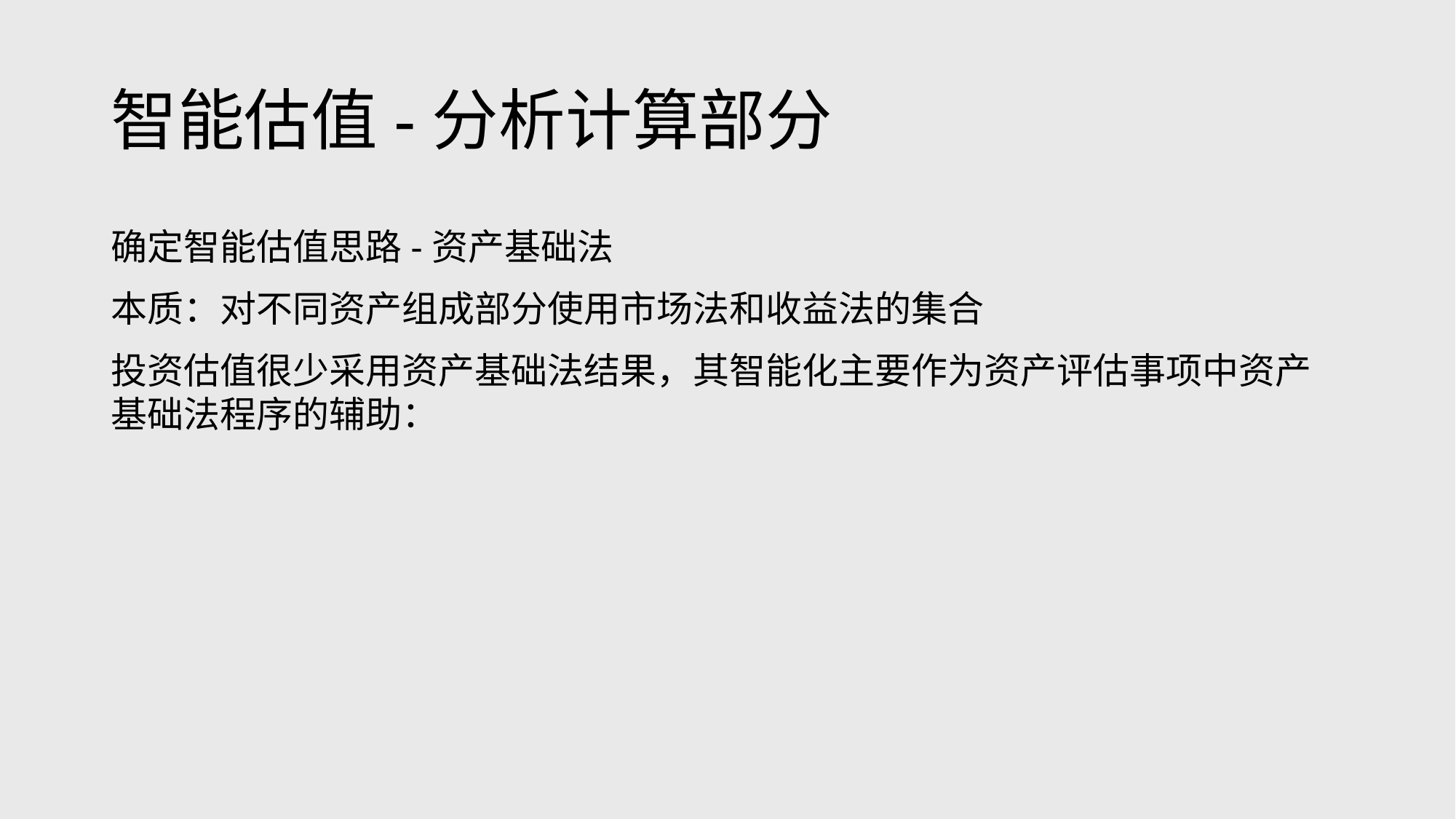

# 智能估值-分析计算部分
确定智能估值思路-资产基础法
本质：对不同资产组成部分使用市场法和收益法的集合
投资估值很少采用资产基础法结果，其智能化主要作为资产评估事项中资产基础法程序的辅助：